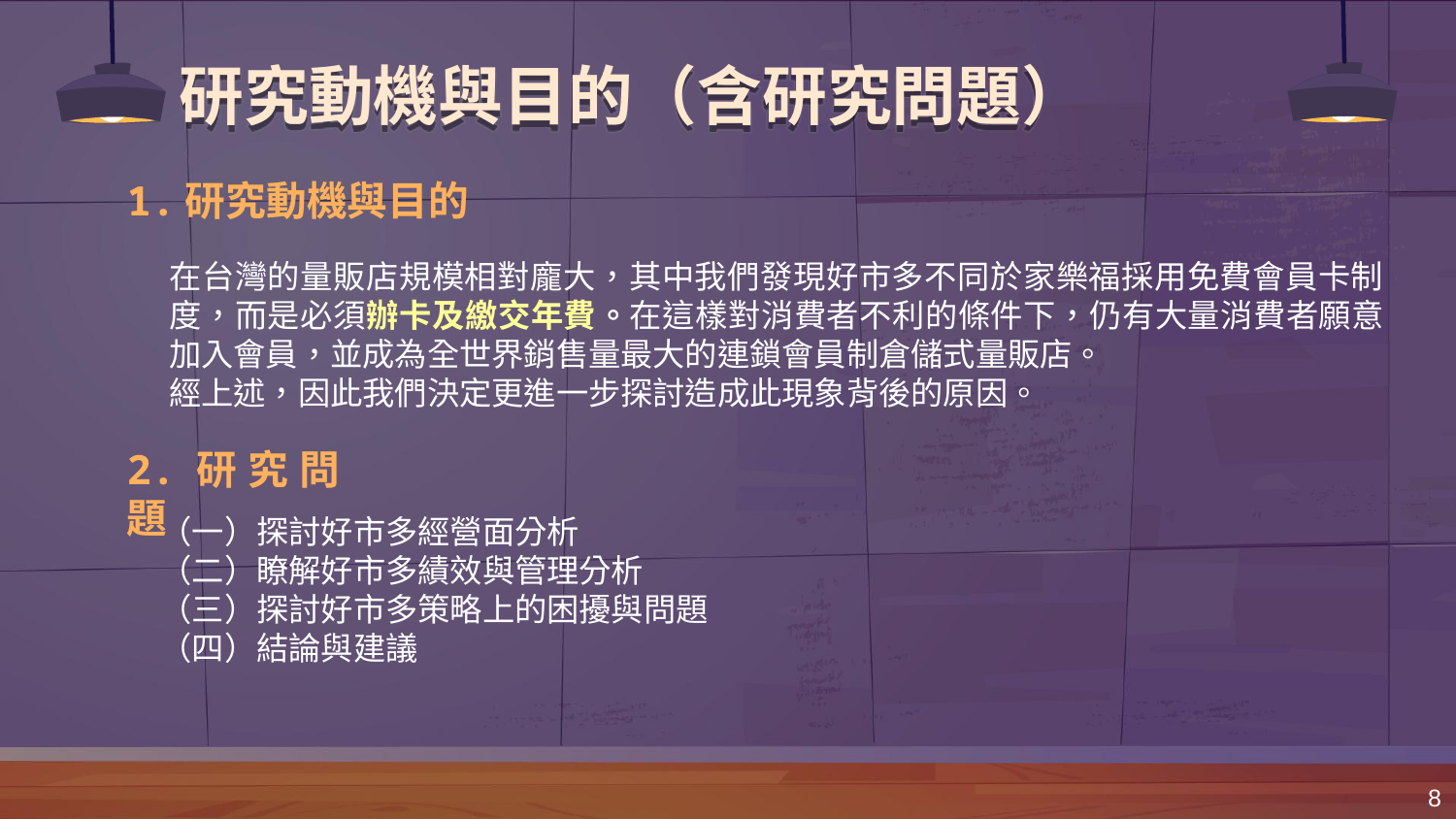

# 研究動機與目的（含研究問題）
1.研究動機與目的
在台灣的量販店規模相對龐大，其中我們發現好市多不同於家樂福採用免費會員卡制度，而是必須辦卡及繳交年費。在這樣對消費者不利的條件下，仍有大量消費者願意加入會員，並成為全世界銷售量最大的連鎖會員制倉儲式量販店。
經上述，因此我們決定更進一步探討造成此現象背後的原因。
2.研究問題
（一）探討好市多經營面分析
（二）瞭解好市多績效與管理分析
（三）探討好市多策略上的困擾與問題
（四）結論與建議
8